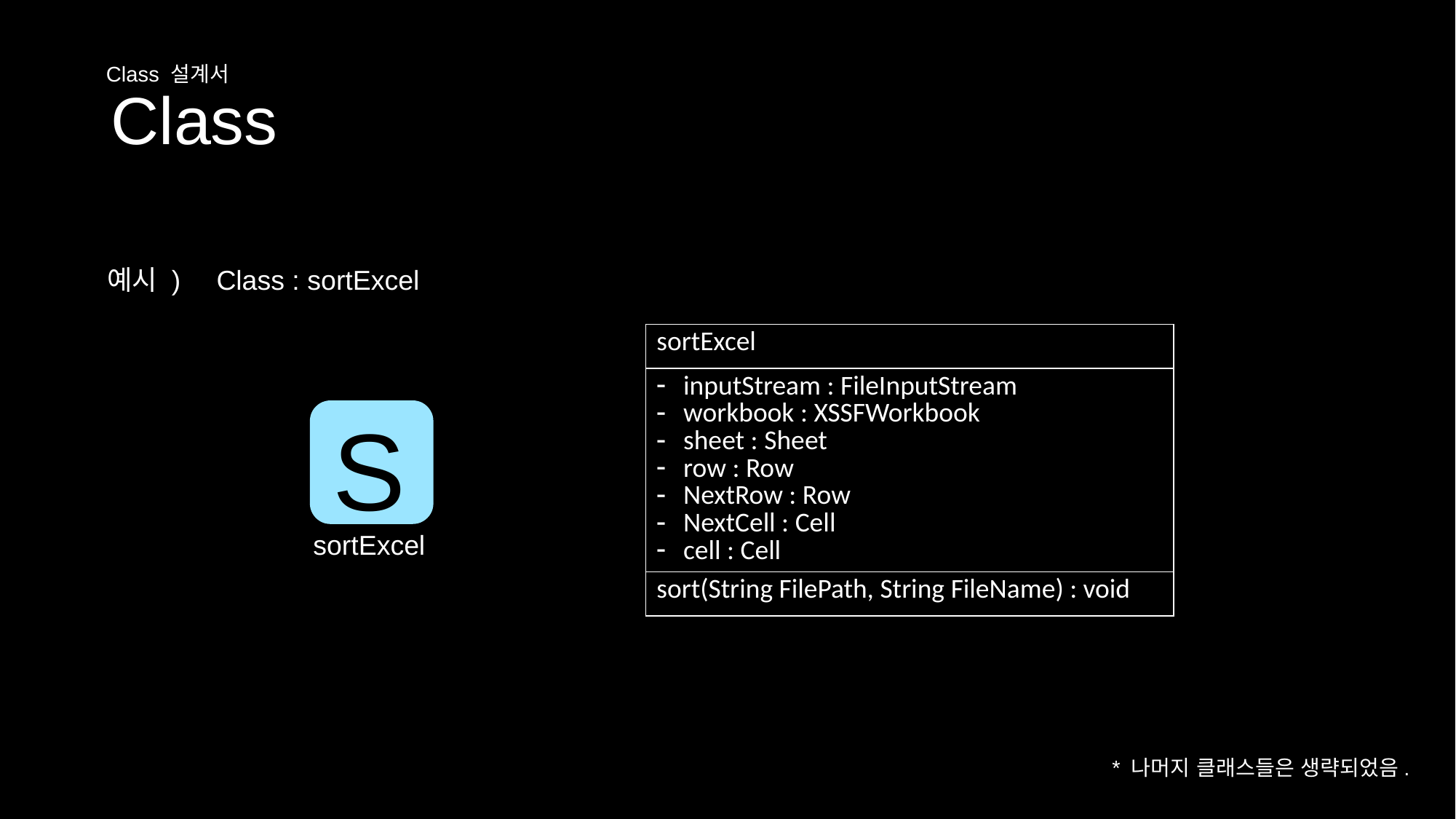

# Class
Class 설계서
예시 )	Class : sortExcel
| sortExcel |
| --- |
| inputStream : FileInputStream workbook : XSSFWorkbook sheet : Sheet row : Row NextRow : Row NextCell : Cell cell : Cell |
| sort(String FilePath, String FileName) : void |
S

sortExcel
* 나머지 클래스들은 생략되었음.